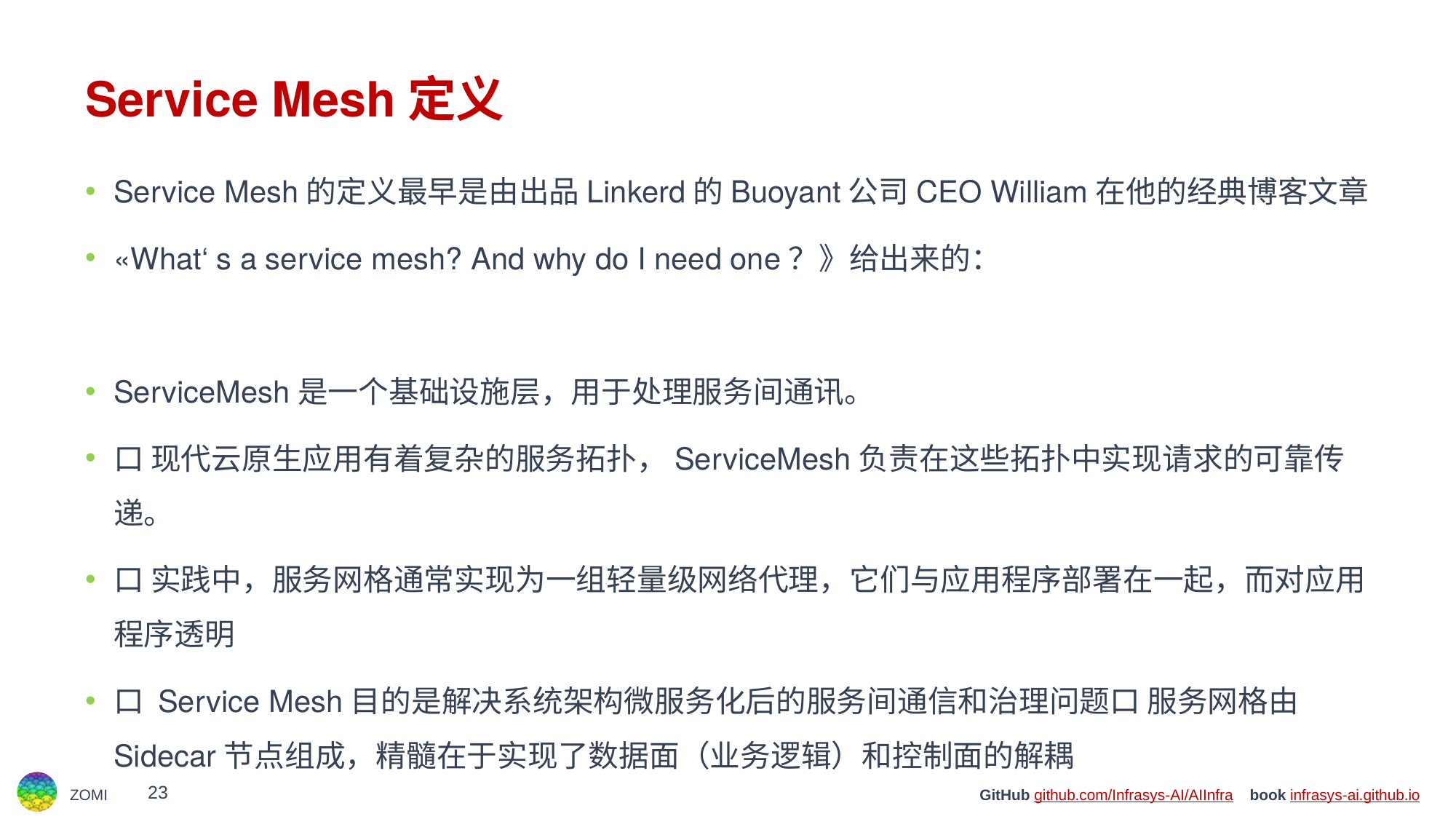

# Service Mesh定义
Service Mesh的定义最早是由出品Linkerd的Buoyant公司CEO William在他的经典博客文章
«What‘ s a service mesh? And why do I need one？》给出来的：

ServiceMesh是一个基础设施层，用于处理服务间通讯。
口 现代云原生应用有着复杂的服务拓扑，ServiceMesh负责在这些拓扑中实现请求的可靠传递。
口 实践中，服务网格通常实现为一组轻量级网络代理，它们与应用程序部署在一起，而对应用程序透明
口 Service Mesh目的是解决系统架构微服务化后的服务间通信和治理问题口 服务网格由Sidecar节点组成，精髓在于实现了数据面（业务逻辑）和控制面的解耦